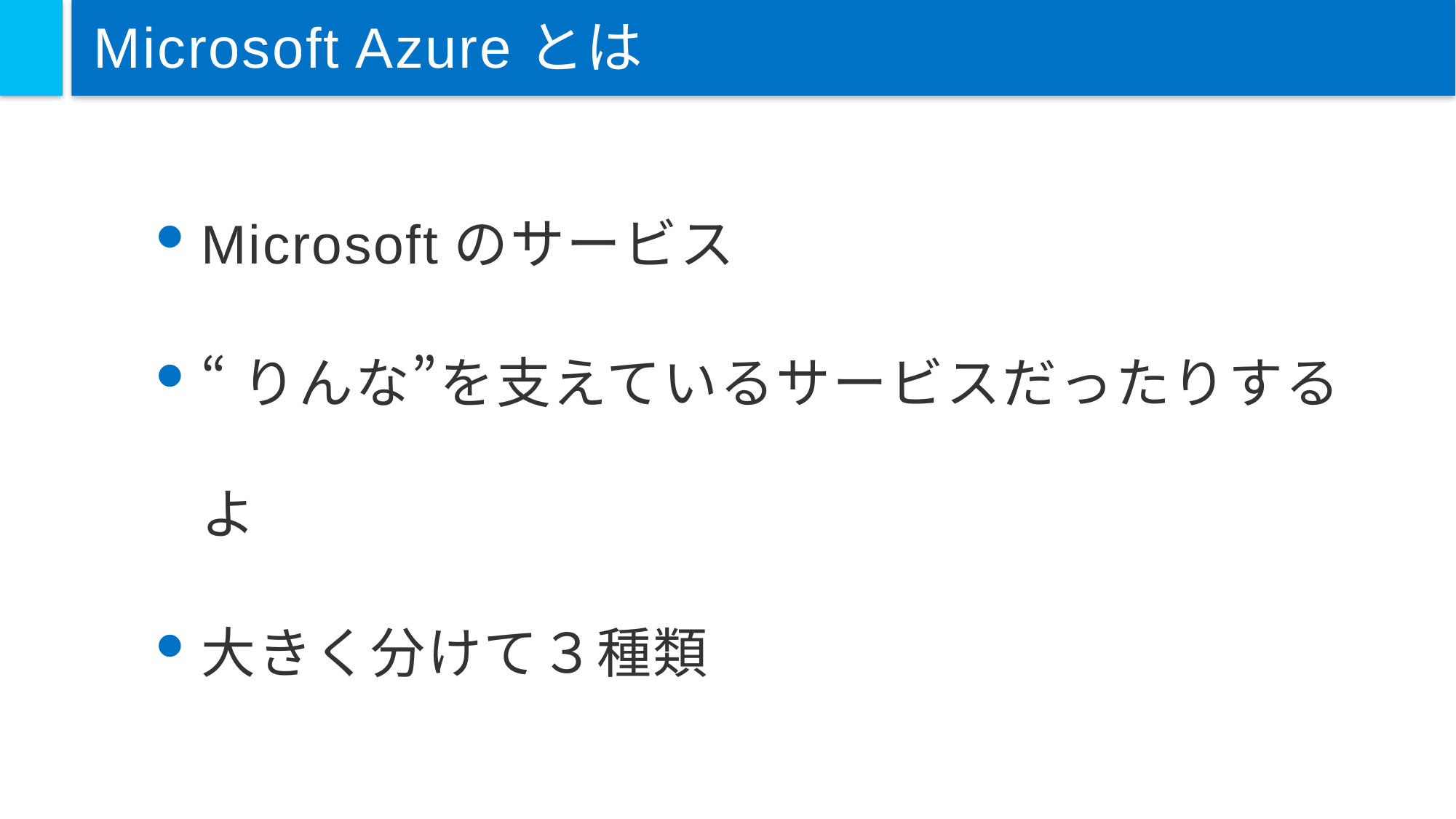

# Microsoft Azureとは
Microsoftのサービス
“りんな”を支えているサービスだったりするよ
大きく分けて３種類